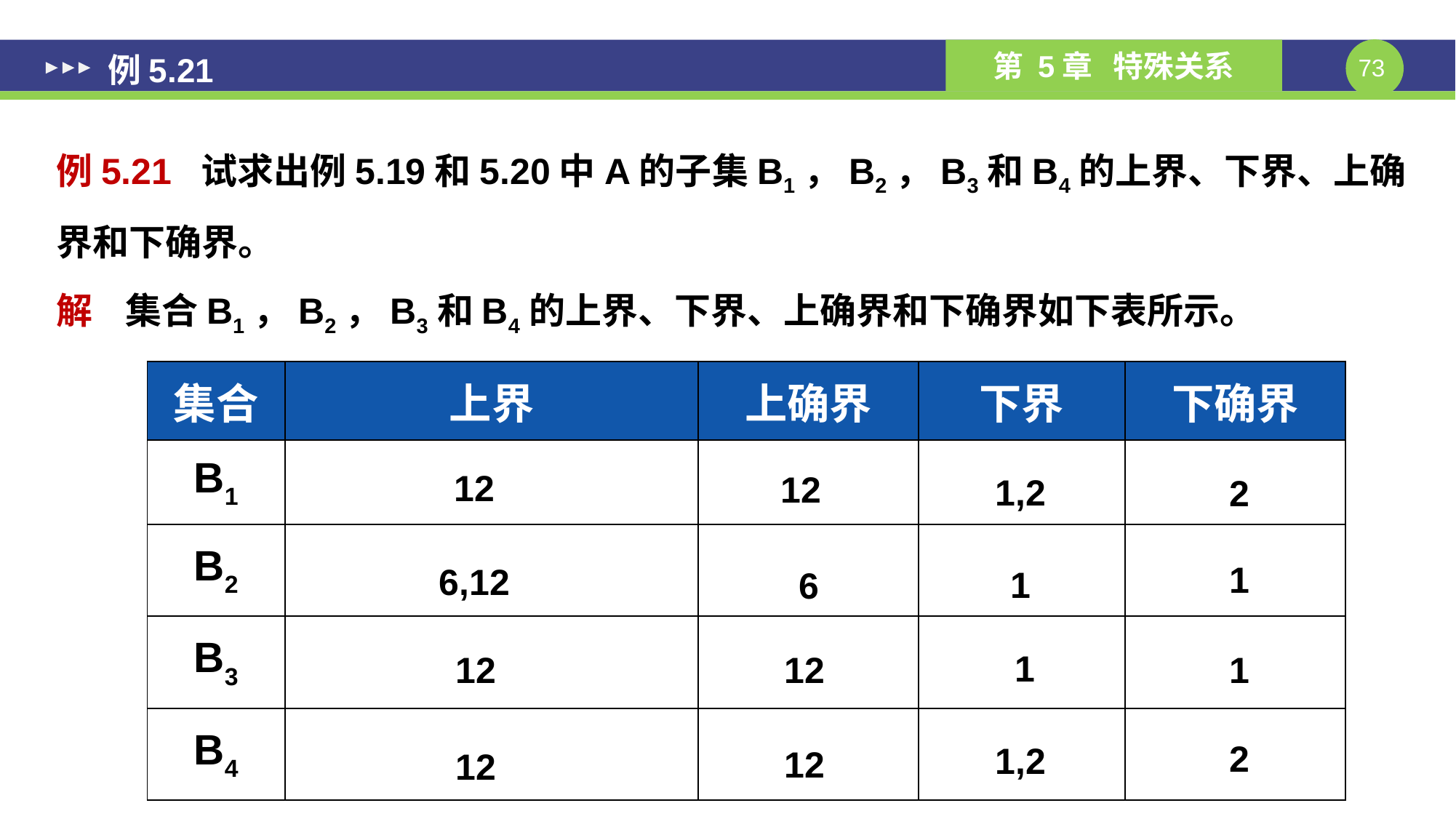

# 例5.21
例5.21  试求出例5.19和5.20中A的子集B1，B2，B3和B4的上界、下界、上确界和下确界。
解    集合B1，B2，B3和B4的上界、下界、上确界和下确界如下表所示。
| 集合 | 上界 | 上确界 | 下界 | 下确界 |
| --- | --- | --- | --- | --- |
| B1 |  |  |  |  |
| B2 |  |  |  |  |
| B3 |  |  |  |  |
| B4 |  |  |  |  |
12
12
1,2
2
1
6,12
1
6
1
12
12
1
2
1,2
12
12